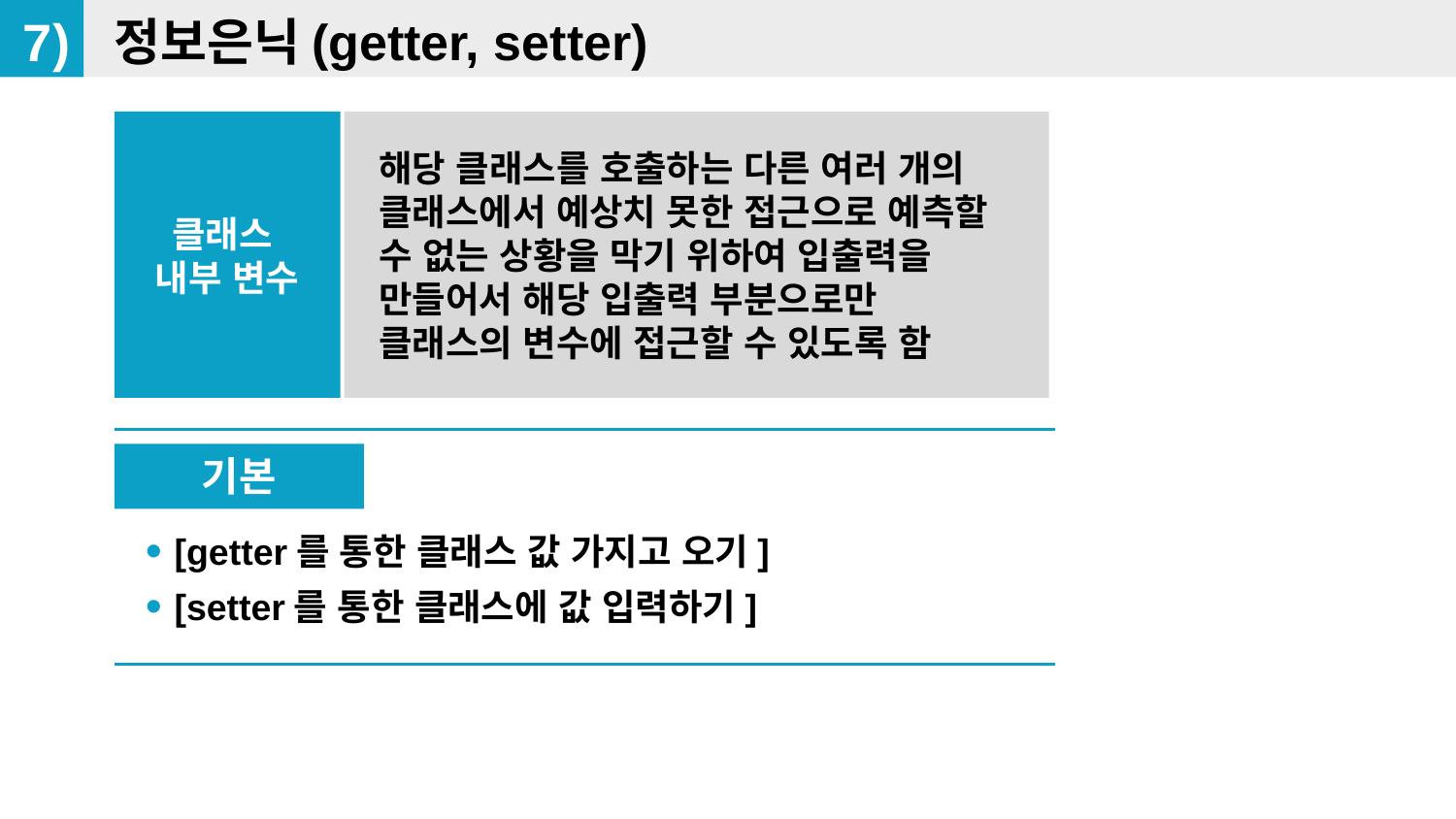

7)
정보은닉(getter, setter)
클래스
내부 변수
해당 클래스를 호출하는 다른 여러 개의 클래스에서 예상치 못한 접근으로 예측할 수 없는 상황을 막기 위하여 입출력을 만들어서 해당 입출력 부분으로만 클래스의 변수에 접근할 수 있도록 함
기본
[getter를 통한 클래스 값 가지고 오기]
[setter를 통한 클래스에 값 입력하기]